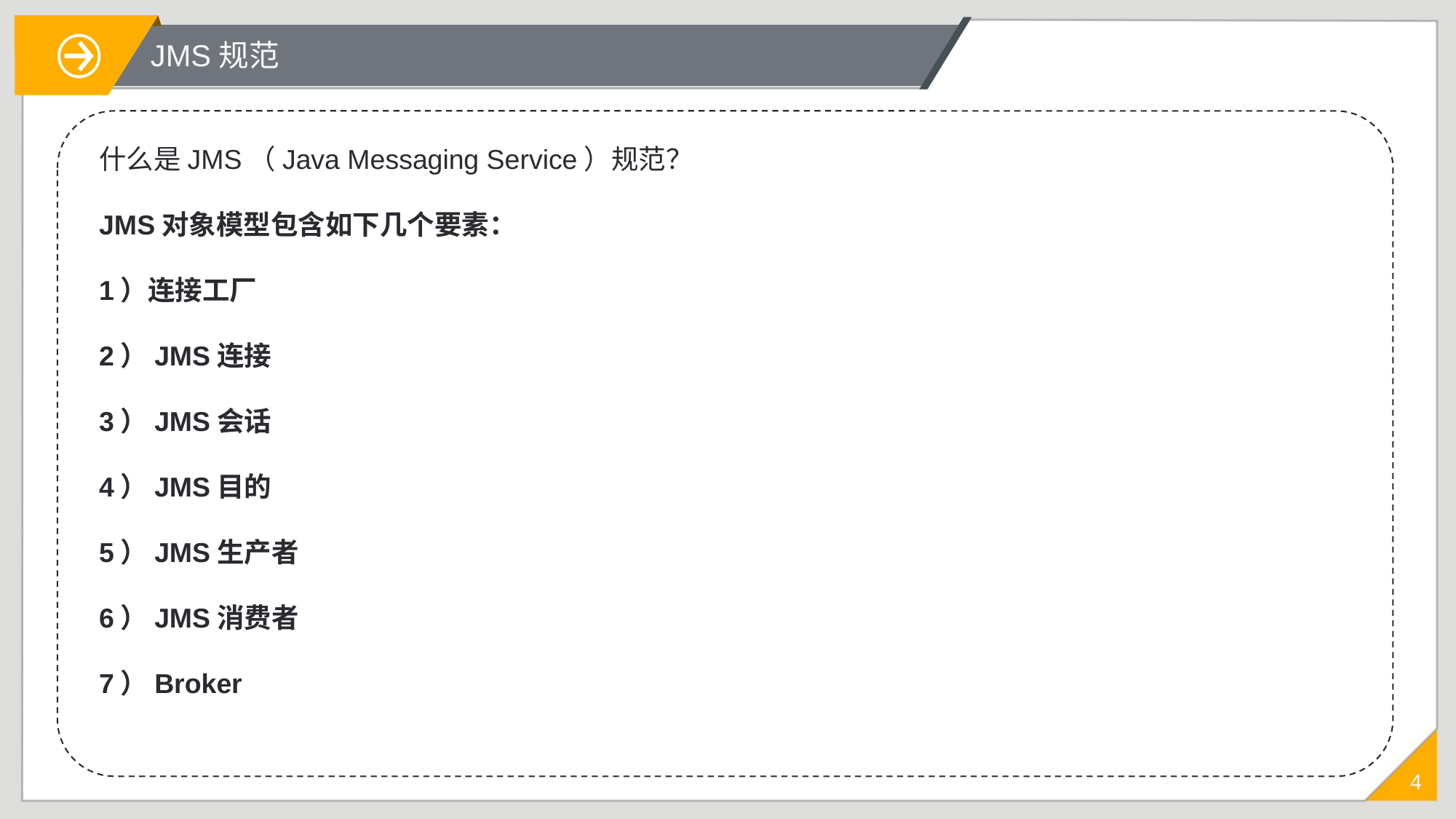

JMS规范

什么是JMS（Java Messaging Service）规范？

JMS对象模型包含如下几个要素：

1）连接工厂

2）JMS连接

3）JMS会话

4）JMS目的

5）JMS生产者

6）JMS消费者

7）Broker